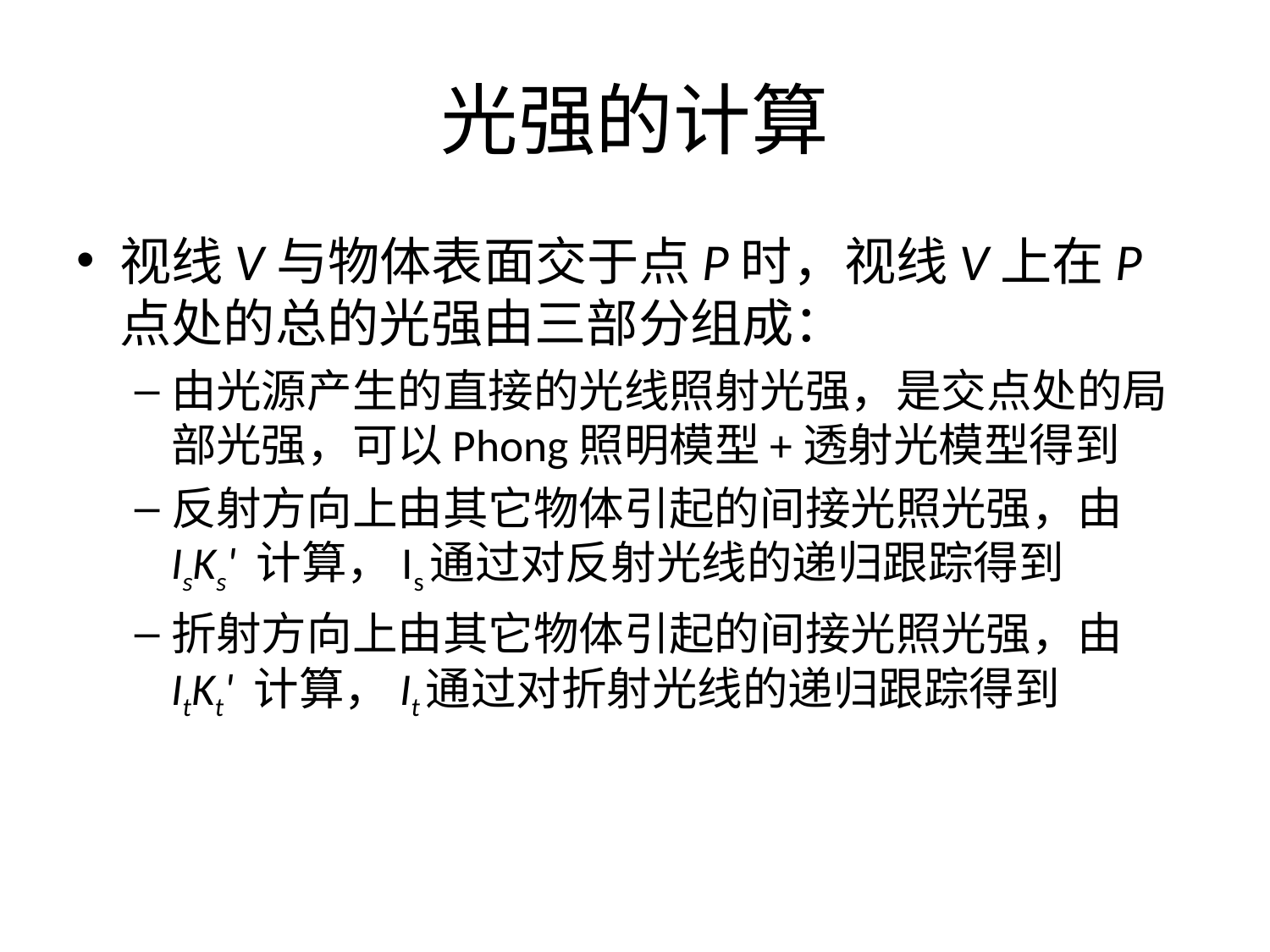

# 光强的计算
视线V与物体表面交于点P时，视线V上在P点处的总的光强由三部分组成：
由光源产生的直接的光线照射光强，是交点处的局部光强，可以Phong照明模型+透射光模型得到
反射方向上由其它物体引起的间接光照光强，由IsKs' 计算，Is通过对反射光线的递归跟踪得到
折射方向上由其它物体引起的间接光照光强，由ItKt' 计算，It通过对折射光线的递归跟踪得到